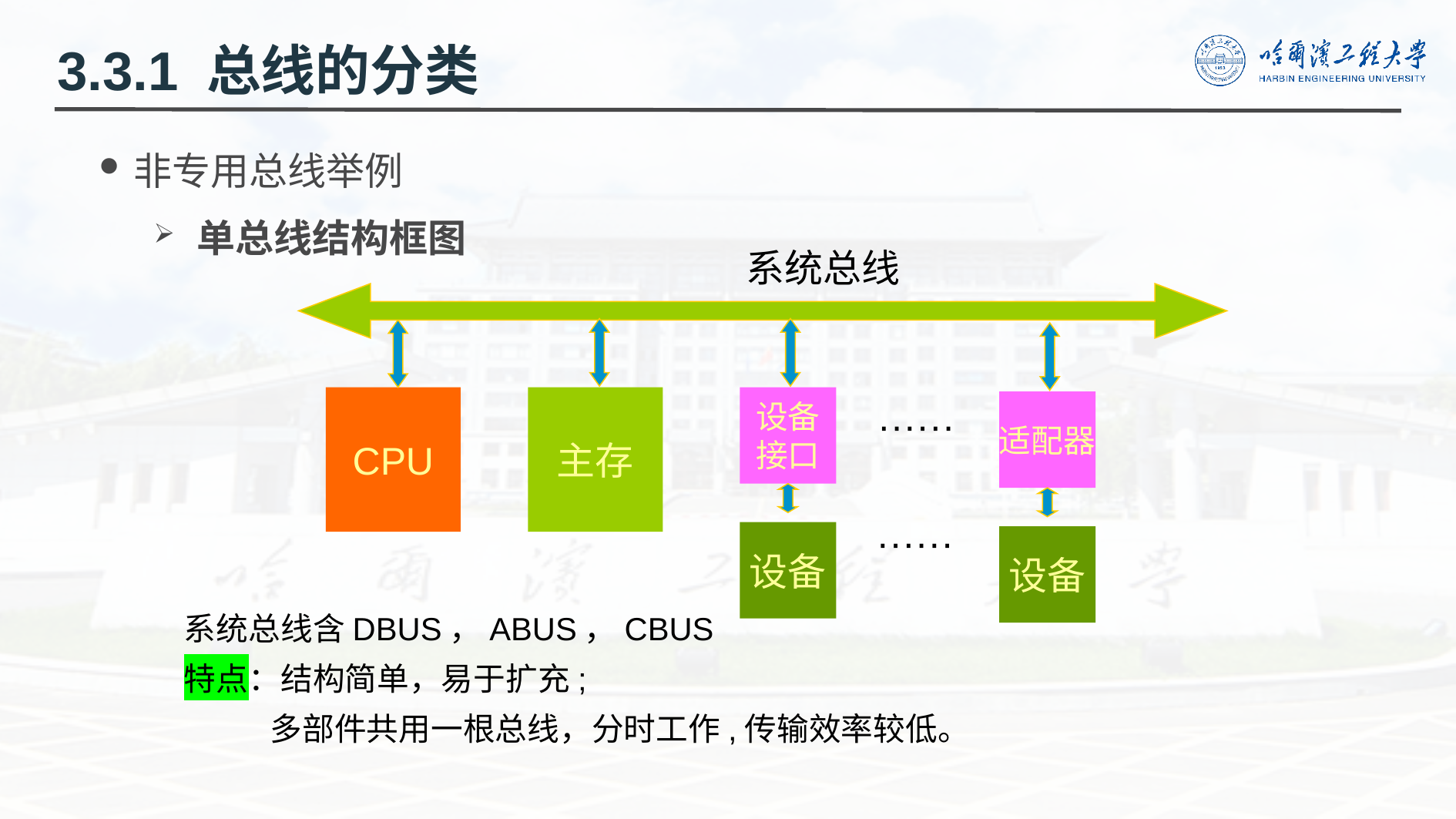

3.3.1 总线的分类
非专用总线举例
单总线结构框图

 系统总线

CPU
主存
设备
接口
适配器
······

······
设备
设备
系统总线含DBUS，ABUS，CBUS
特点：结构简单，易于扩充;
           多部件共用一根总线，分时工作,传输效率较低。